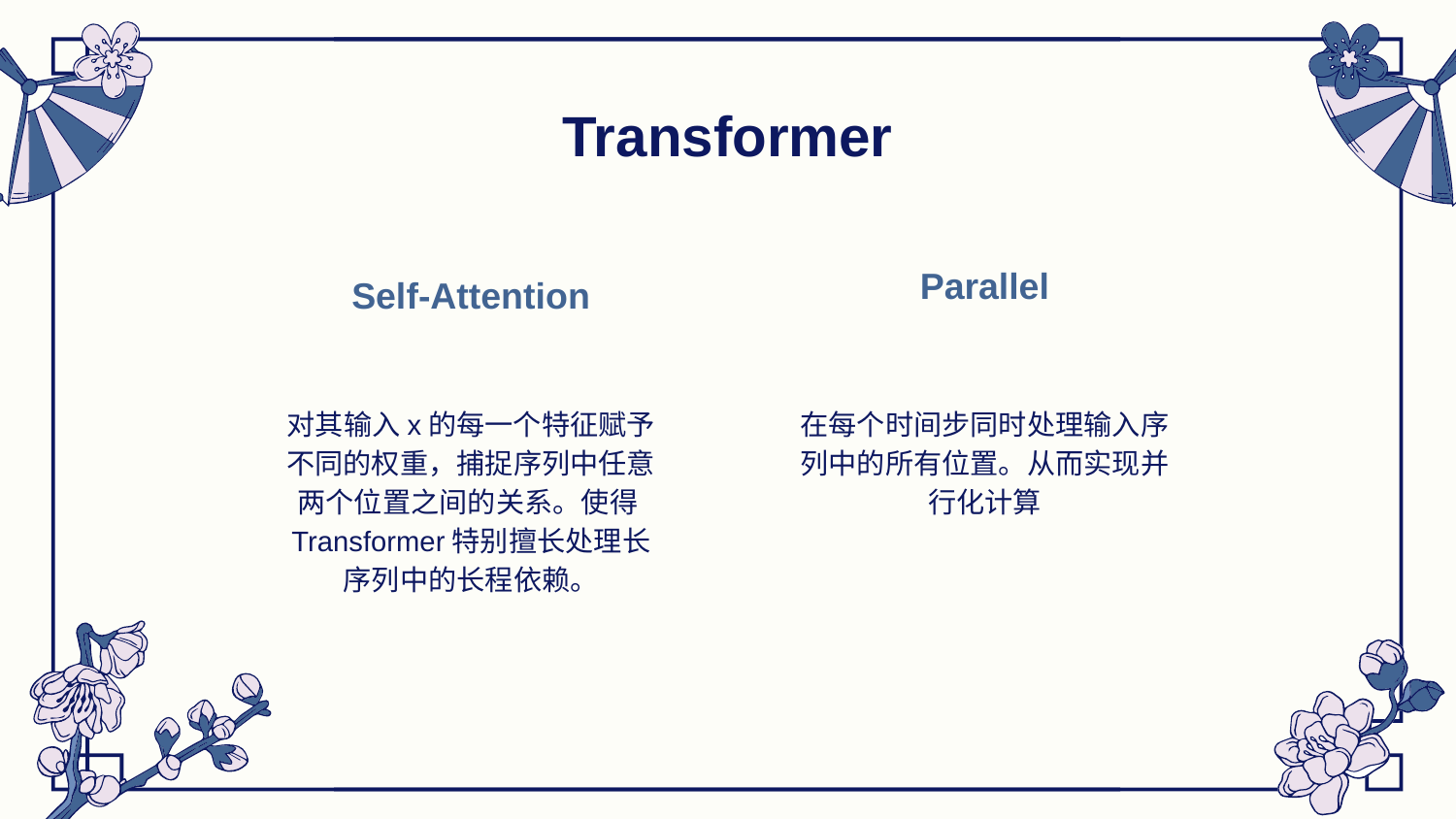

# Transformer
Parallel
Self-Attention
对其输入x的每一个特征赋予不同的权重，捕捉序列中任意两个位置之间的关系。使得Transformer特别擅长处理长序列中的长程依赖。
在每个时间步同时处理输入序列中的所有位置。从而实现并行化计算